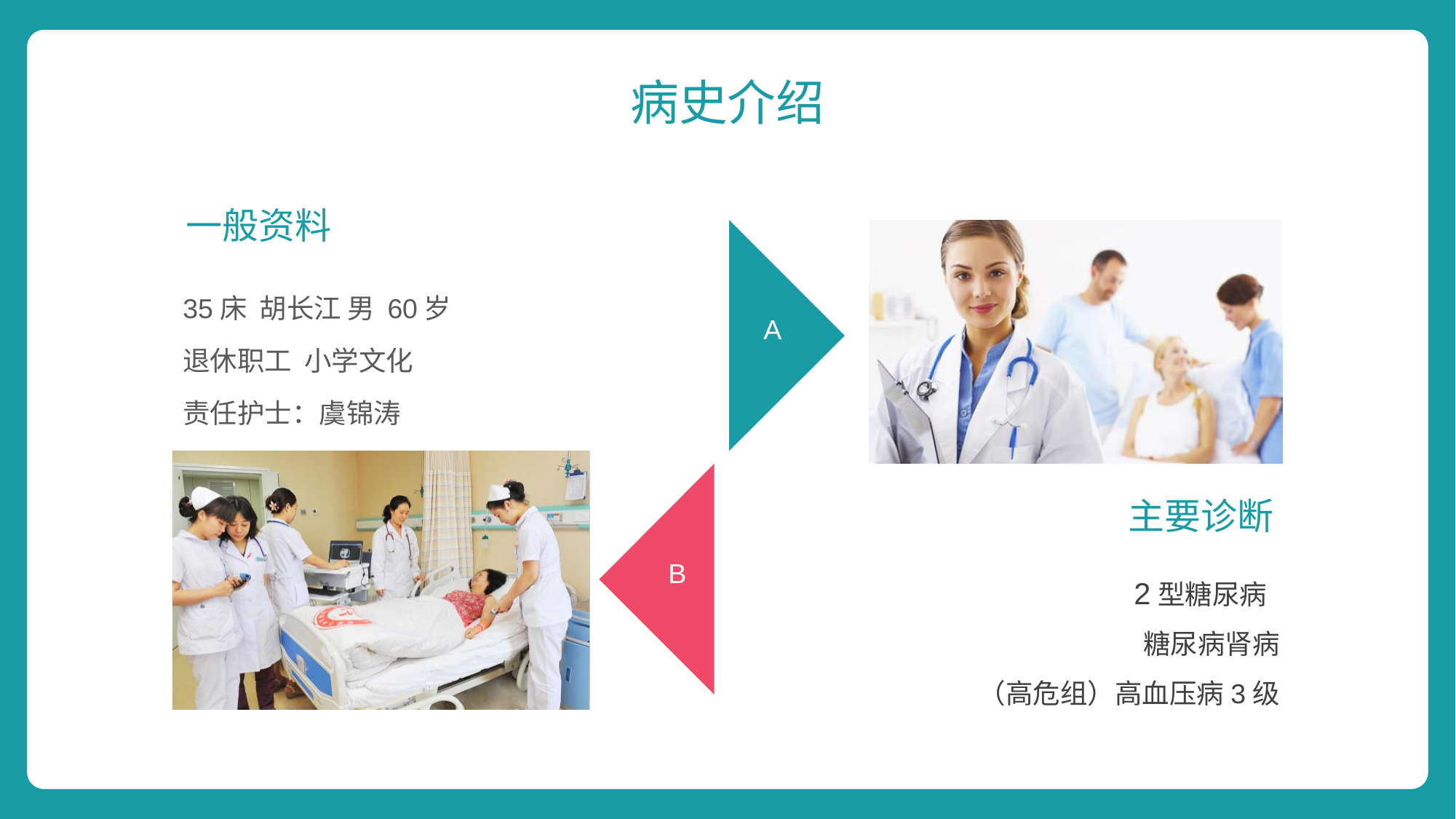

病史介绍
一般资料

35床  胡长江 男 60岁
退休职工  小学文化
责任护士：虞锦涛
A

主要诊断
B
2型糖尿病
糖尿病肾病
（高危组）高血压病3级